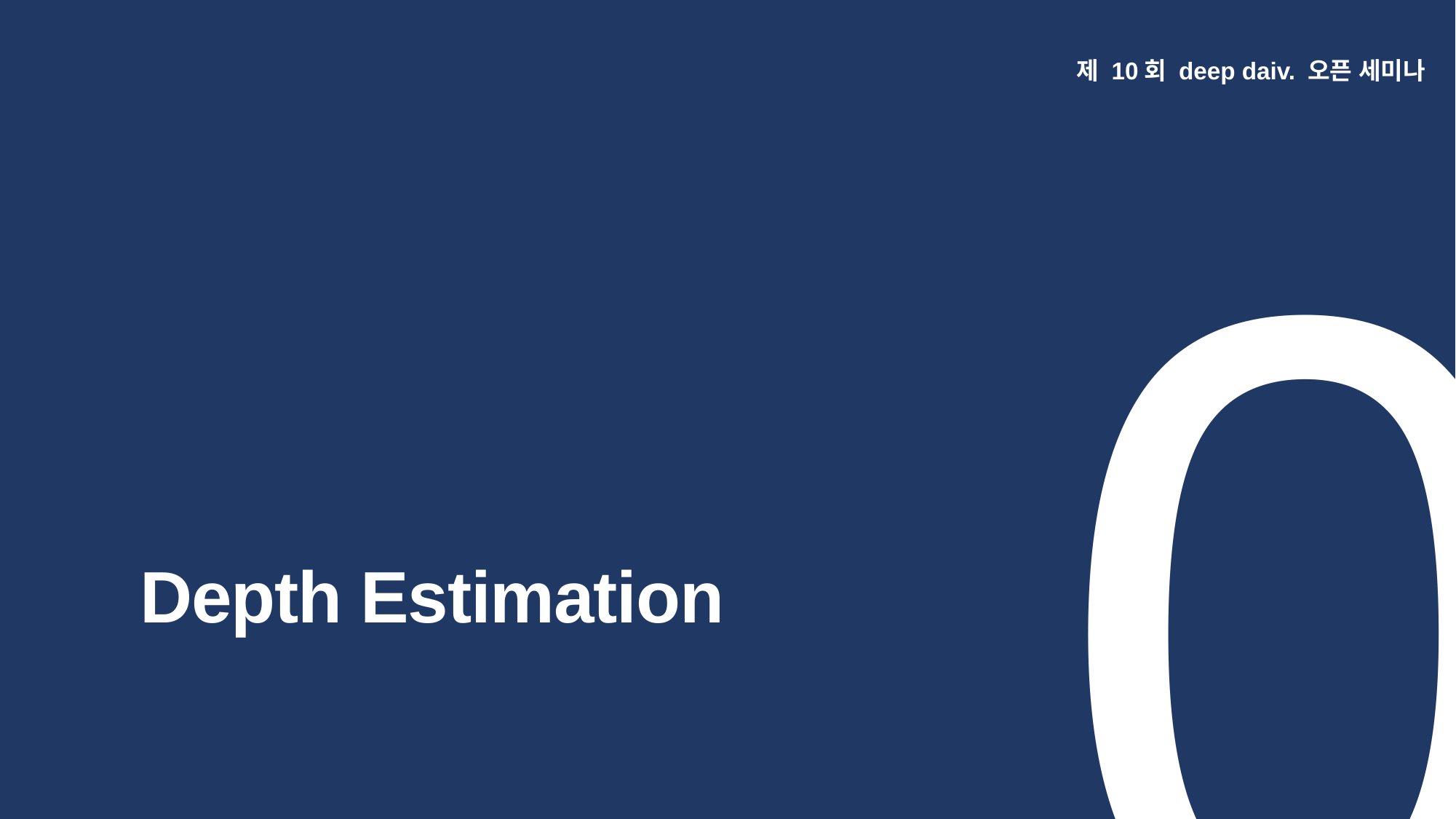

0
제 10회 deep daiv. 오픈 세미나
Depth Estimation